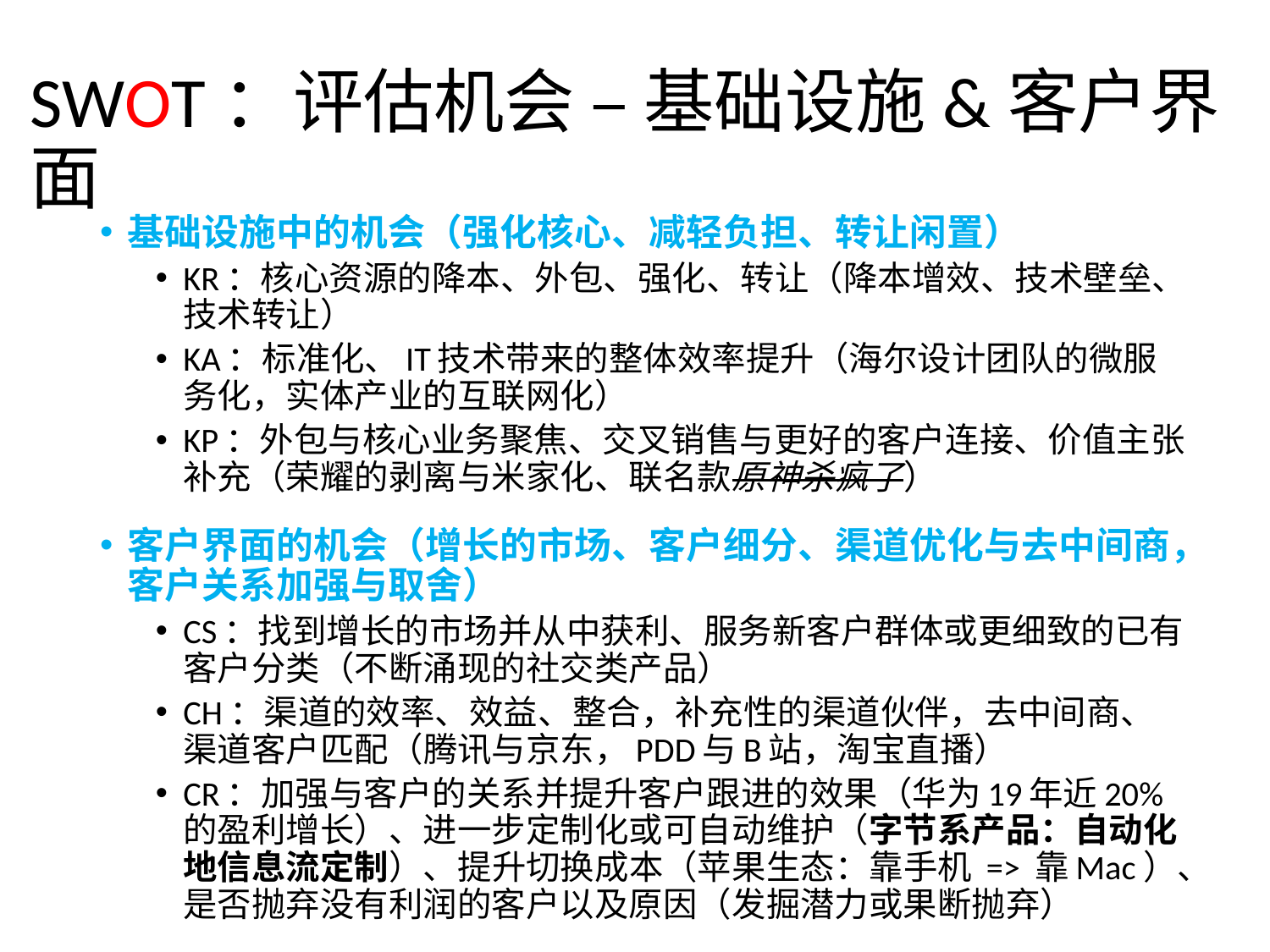

# SWOT：评估机会 – 基础设施&客户界面
基础设施中的机会（强化核心、减轻负担、转让闲置）
KR：核心资源的降本、外包、强化、转让（降本增效、技术壁垒、技术转让）
KA：标准化、IT技术带来的整体效率提升（海尔设计团队的微服务化，实体产业的互联网化）
KP：外包与核心业务聚焦、交叉销售与更好的客户连接、价值主张补充（荣耀的剥离与米家化、联名款原神杀疯了）

客户界面的机会（增长的市场、客户细分、渠道优化与去中间商，客户关系加强与取舍）
CS：找到增长的市场并从中获利、服务新客户群体或更细致的已有客户分类（不断涌现的社交类产品）
CH：渠道的效率、效益、整合，补充性的渠道伙伴，去中间商、渠道客户匹配（腾讯与京东，PDD与B站，淘宝直播）
CR：加强与客户的关系并提升客户跟进的效果（华为19年近20%的盈利增长）、进一步定制化或可自动维护（字节系产品：自动化地信息流定制）、提升切换成本（苹果生态：靠手机 => 靠Mac）、是否抛弃没有利润的客户以及原因（发掘潜力或果断抛弃）